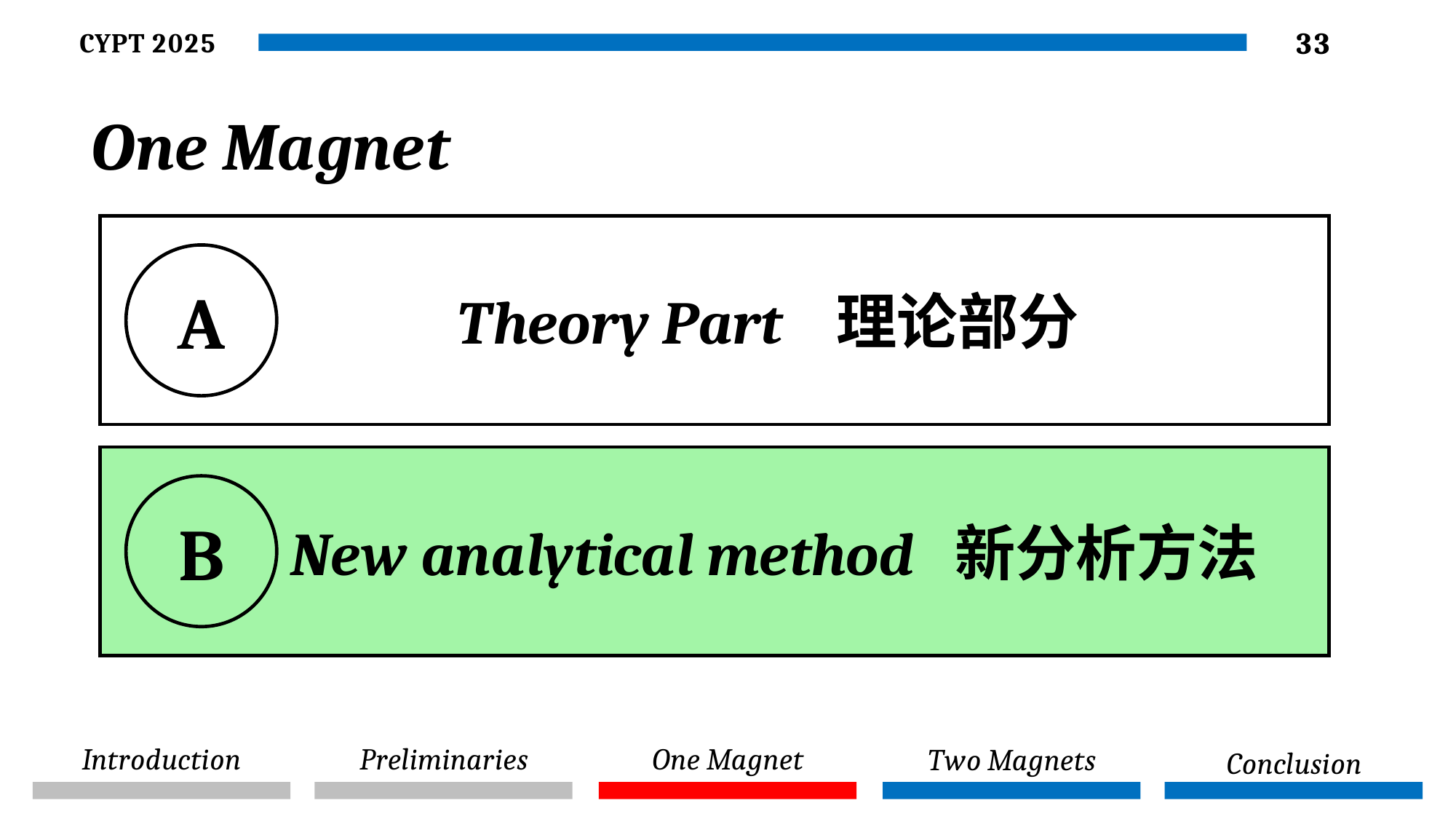

33
One Magnet

A
      Theory Part   理论部分

         New analytical method  新分析方法
B